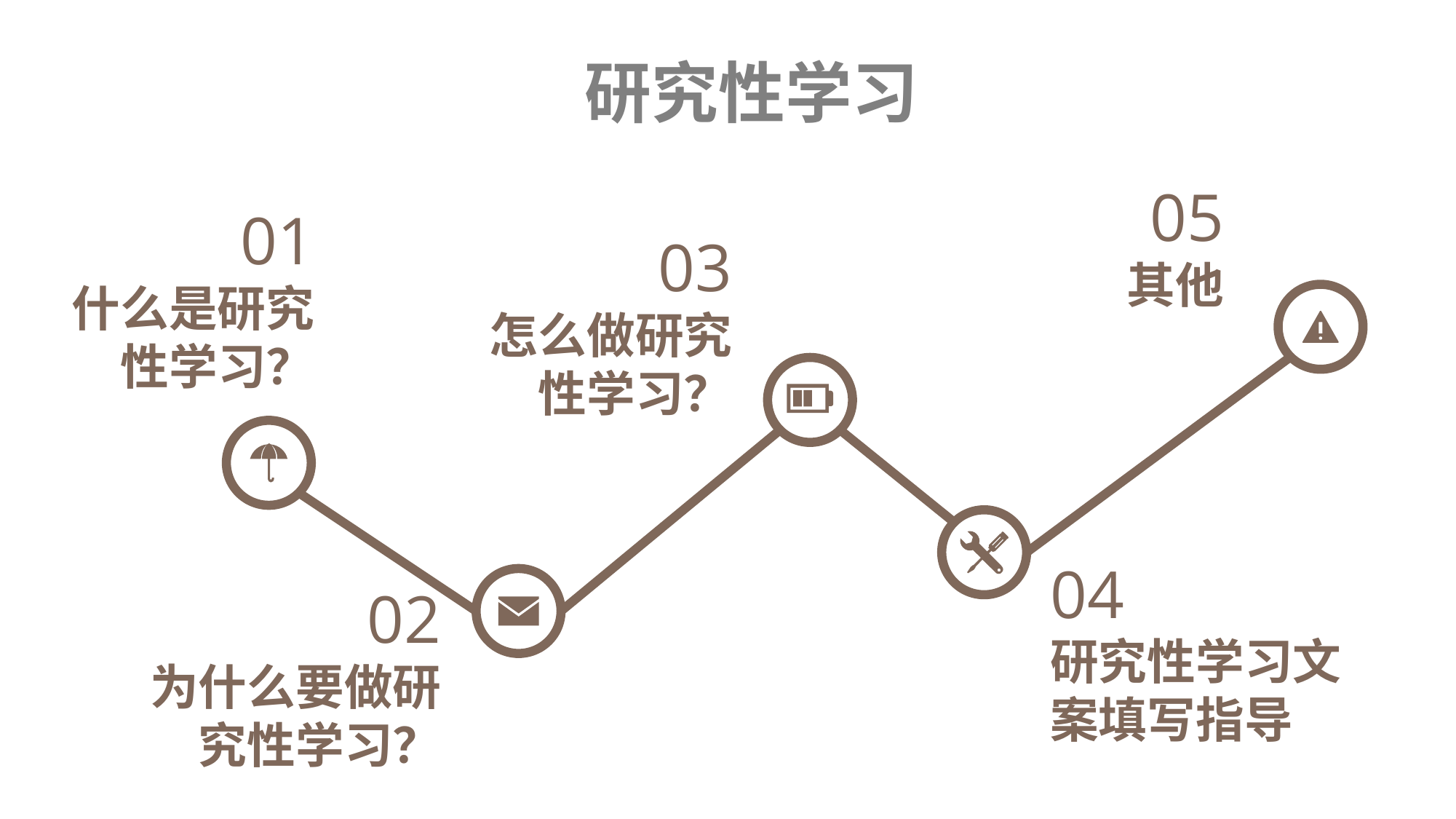

研究性学习
05
其他
01
什么是研究性学习？
03
怎么做研究性学习？

04
研究性学习文案填写指导

02
为什么要做研究性学习？